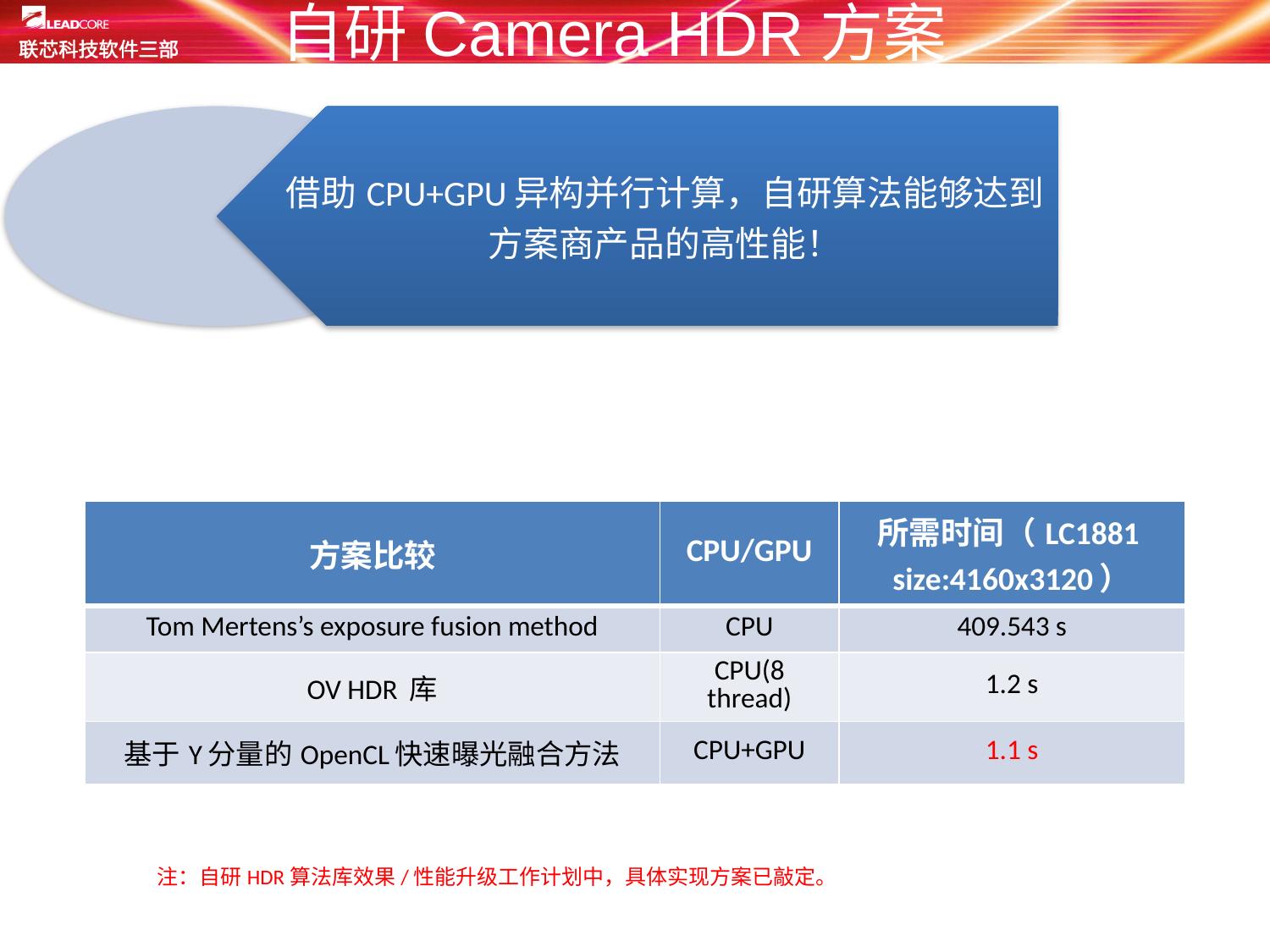

# 自研Camera HDR方案
借助CPU+GPU异构并行计算，自研算法能够达到方案商产品的高性能！
| 方案比较 | CPU/GPU | 所需时间（LC1881 size:4160x3120） |
| --- | --- | --- |
| Tom Mertens’s exposure fusion method | CPU | 409.543 s |
| OV HDR 库 | CPU(8 thread) | 1.2 s |
| 基于Y分量的OpenCL快速曝光融合方法 | CPU+GPU | 1.1 s |
注：自研HDR算法库效果/性能升级工作计划中，具体实现方案已敲定。